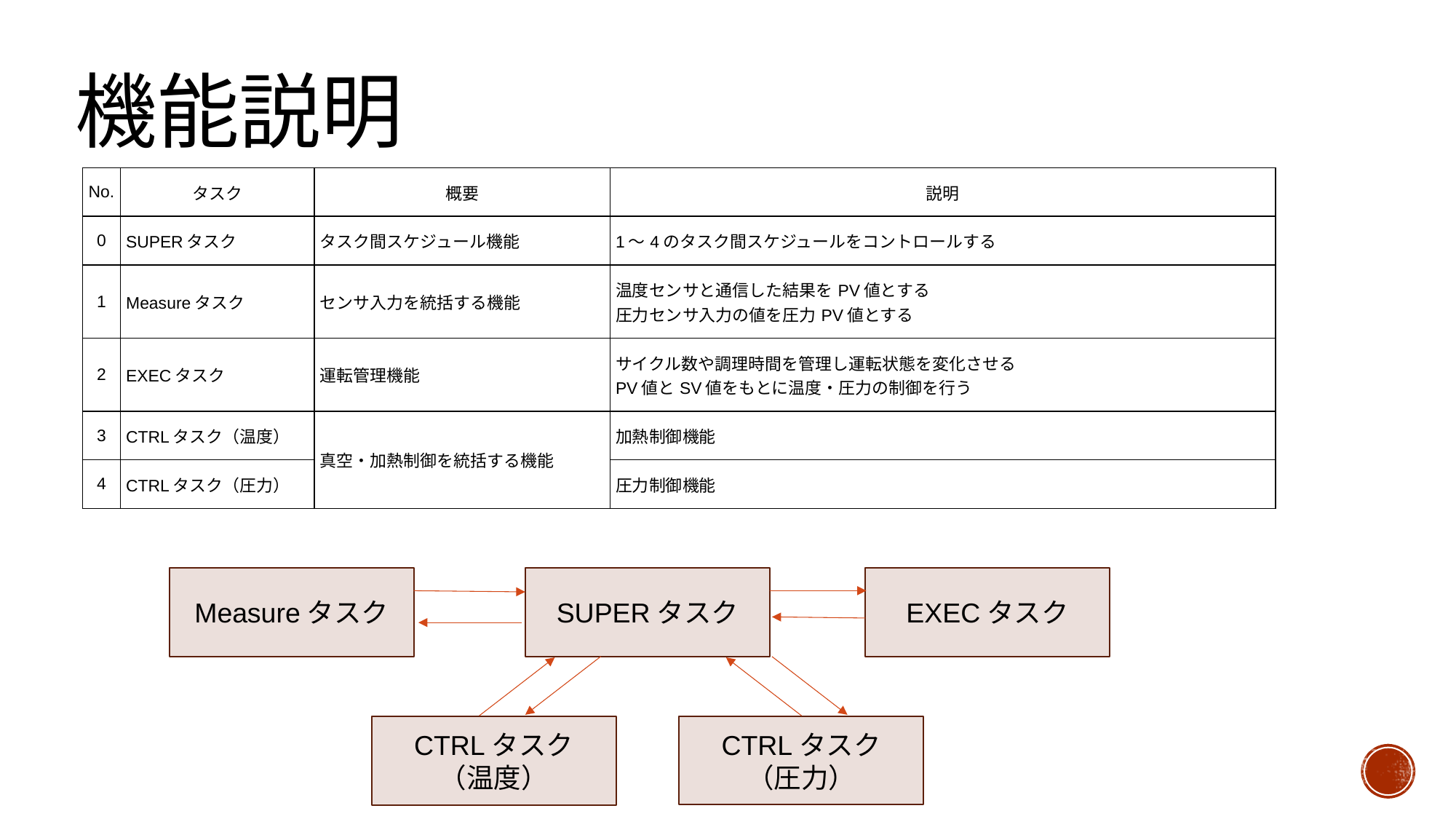

# 機能説明
| No. | タスク | 概要 | 説明 |
| --- | --- | --- | --- |
| 0 | SUPERタスク | タスク間スケジュール機能 | 1～4のタスク間スケジュールをコントロールする |
| 1 | Measureタスク | センサ入力を統括する機能 | 温度センサと通信した結果をPV値とする 圧力センサ入力の値を圧力PV値とする |
| 2 | EXECタスク | 運転管理機能 | サイクル数や調理時間を管理し運転状態を変化させる PV値とSV値をもとに温度・圧力の制御を行う |
| 3 | CTRLタスク（温度） | 真空・加熱制御を統括する機能 | 加熱制御機能 |
| 4 | CTRLタスク（圧力） |  | 圧力制御機能 |
Measureタスク
SUPERタスク
EXECタスク
CTRLタスク
（圧力）
CTRLタスク
（温度）